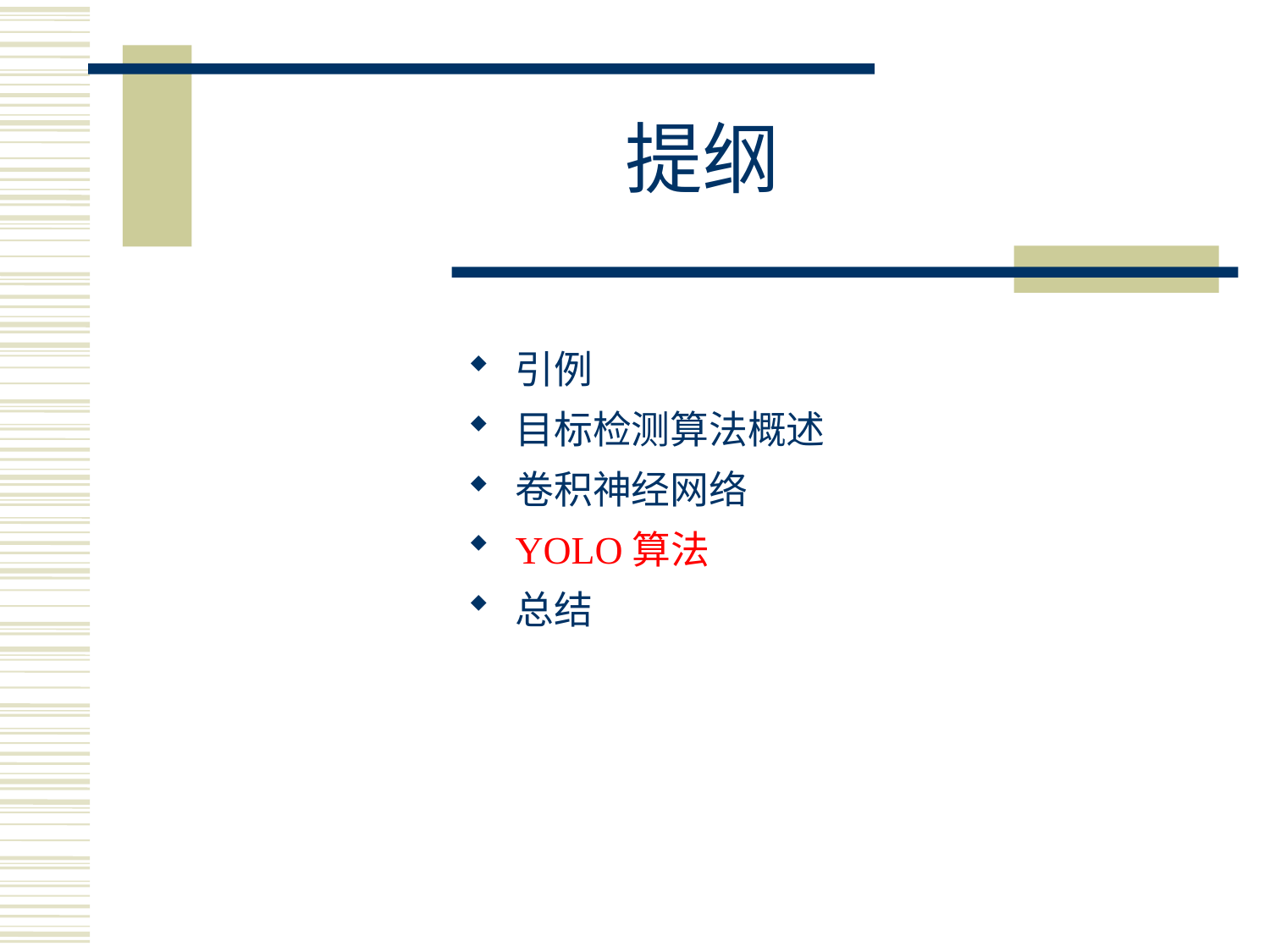

# 提纲
引例
目标检测算法概述
卷积神经网络
YOLO算法
总结